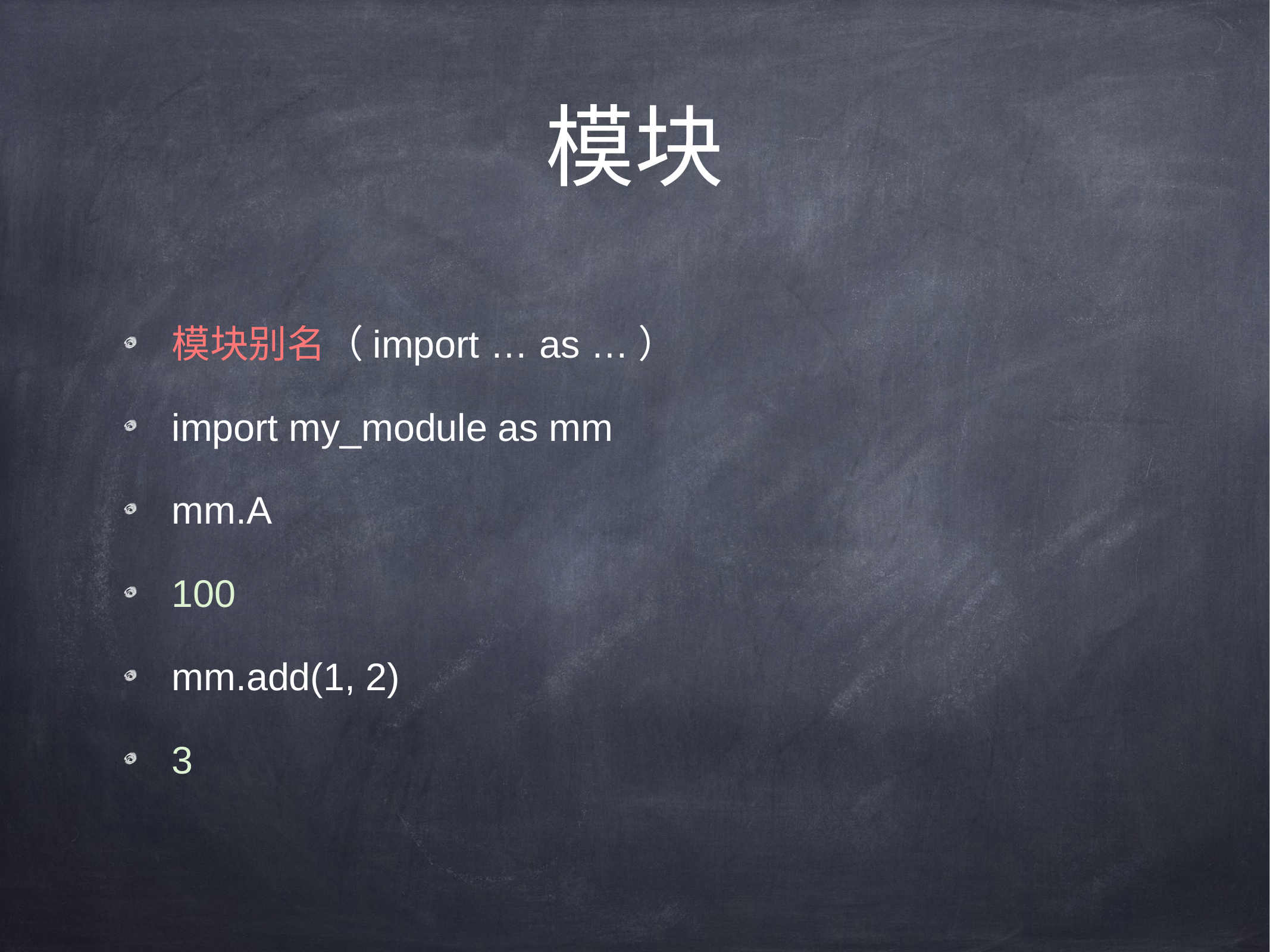

# 模块
模块别名（import … as …）
import my_module as mm
mm.A
100
mm.add(1, 2)
3